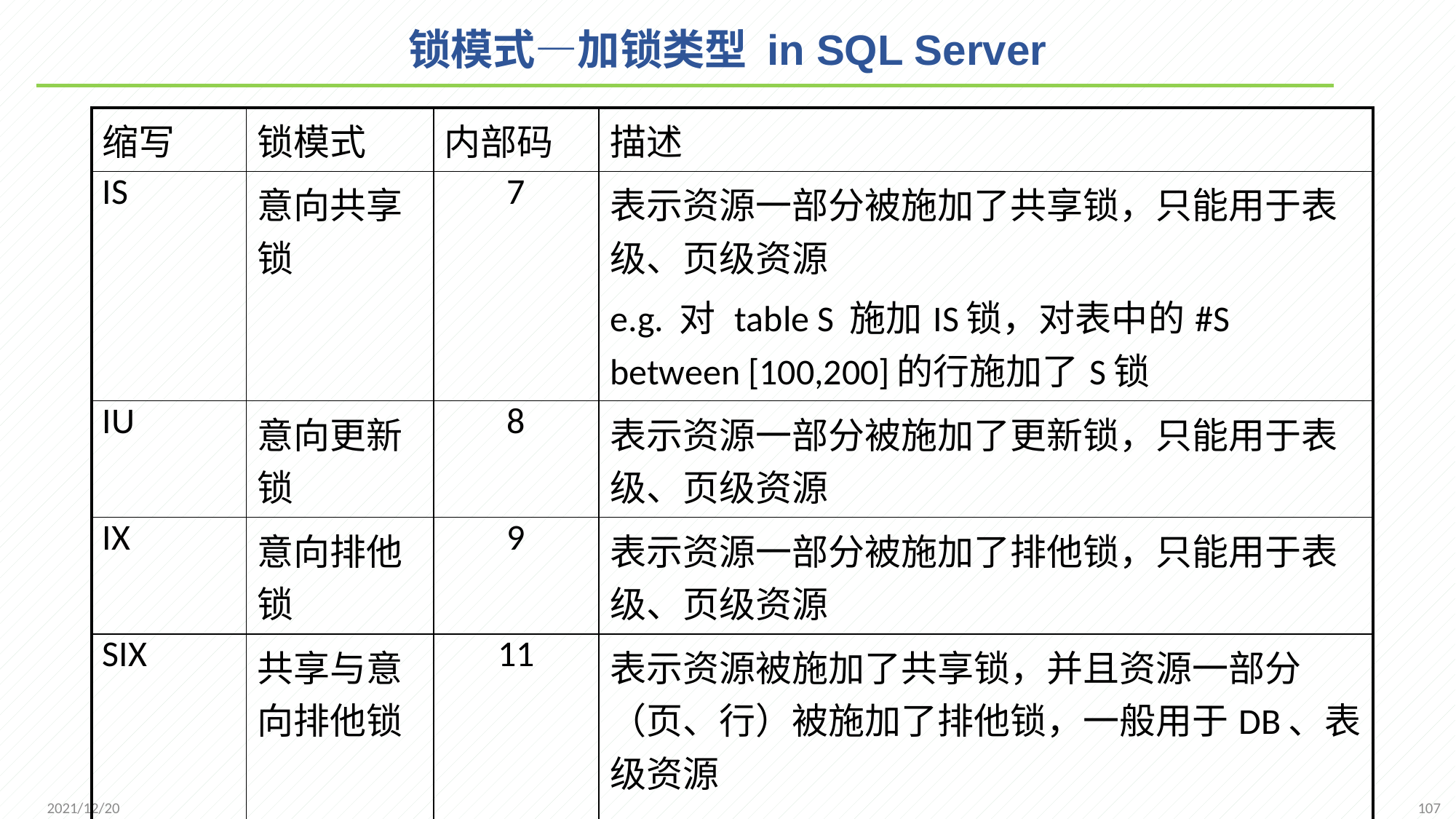

# 锁模式—加锁类型 in SQL Server
| 缩写 | 锁模式 | 内部码 | 描述 |
| --- | --- | --- | --- |
| IS | 意向共享锁 | 7 | 表示资源一部分被施加了共享锁，只能用于表级、页级资源 e.g. 对 table S 施加IS锁，对表中的#S between [100,200]的行施加了S锁 |
| IU | 意向更新锁 | 8 | 表示资源一部分被施加了更新锁，只能用于表级、页级资源 |
| IX | 意向排他锁 | 9 | 表示资源一部分被施加了排他锁，只能用于表级、页级资源 |
| SIX | 共享与意向排他锁 | 11 | 表示资源被施加了共享锁，并且资源一部分（页、行）被施加了排他锁，一般用于DB、表级资源 |
107
2021/12/20